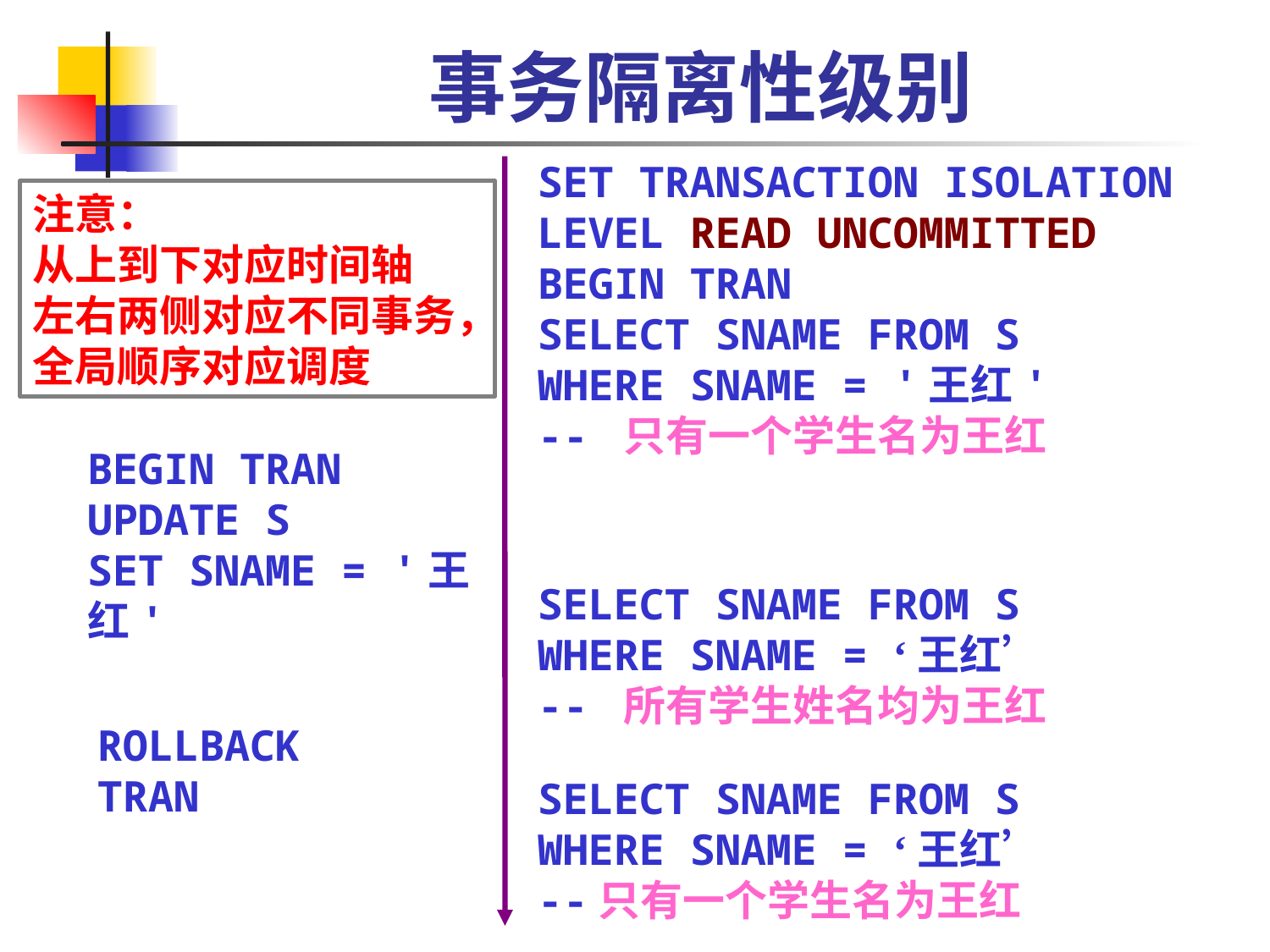

# 事务隔离性级别
SET TRANSACTION ISOLATION LEVEL READ UNCOMMITTED
BEGIN TRAN
SELECT SNAME FROM S
WHERE SNAME = '王红'
-- 只有一个学生名为王红

注意：
从上到下对应时间轴
左右两侧对应不同事务，全局顺序对应调度
BEGIN TRAN
UPDATE S
SET SNAME = '王红'
SELECT SNAME FROM S
WHERE SNAME = ‘王红’
-- 所有学生姓名均为王红
ROLLBACK TRAN
SELECT SNAME FROM S
WHERE SNAME = ‘王红’
--只有一个学生名为王红